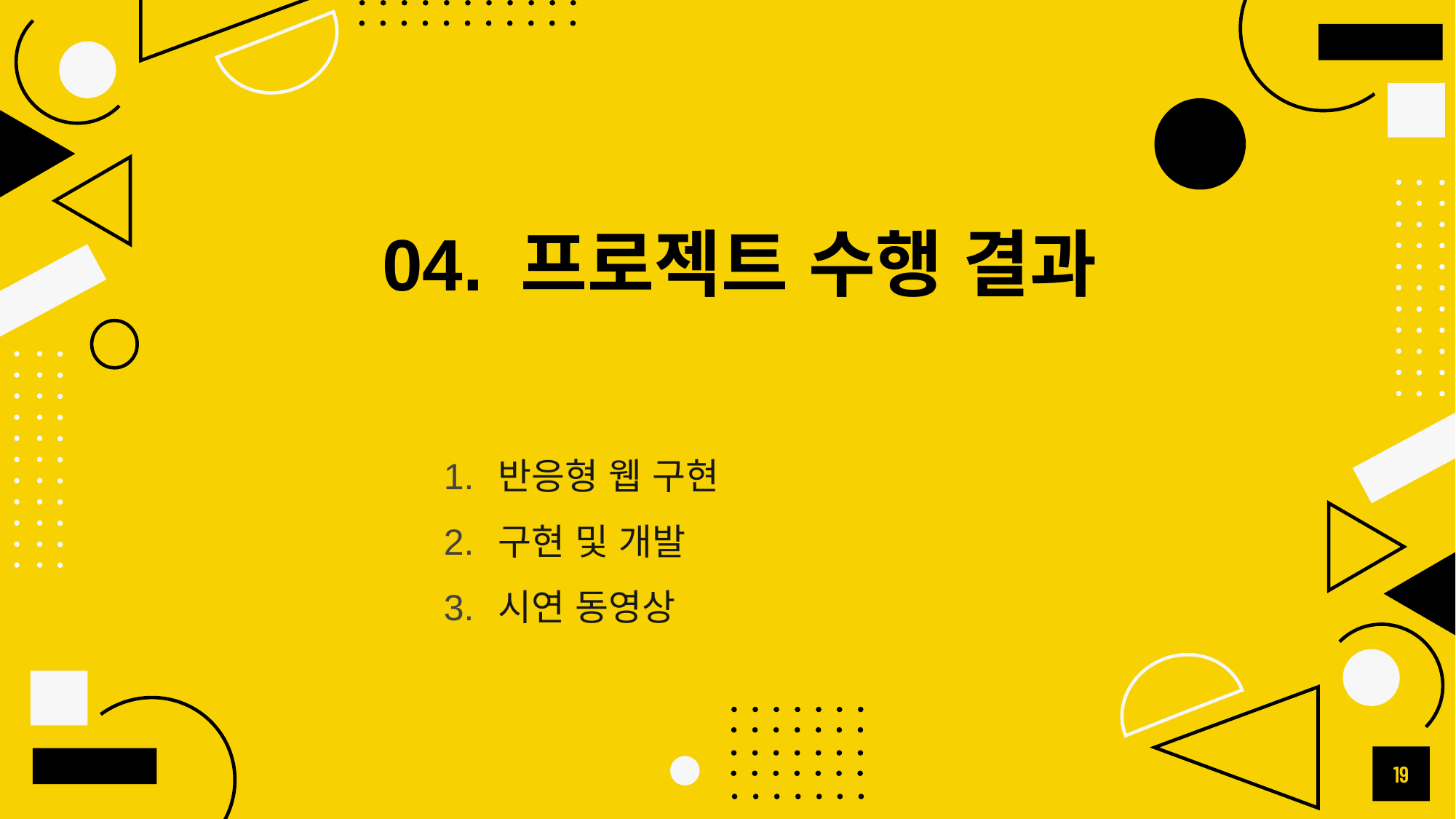

# 04. 프로젝트 수행 결과
반응형 웹 구현
구현 및 개발
시연 동영상
19